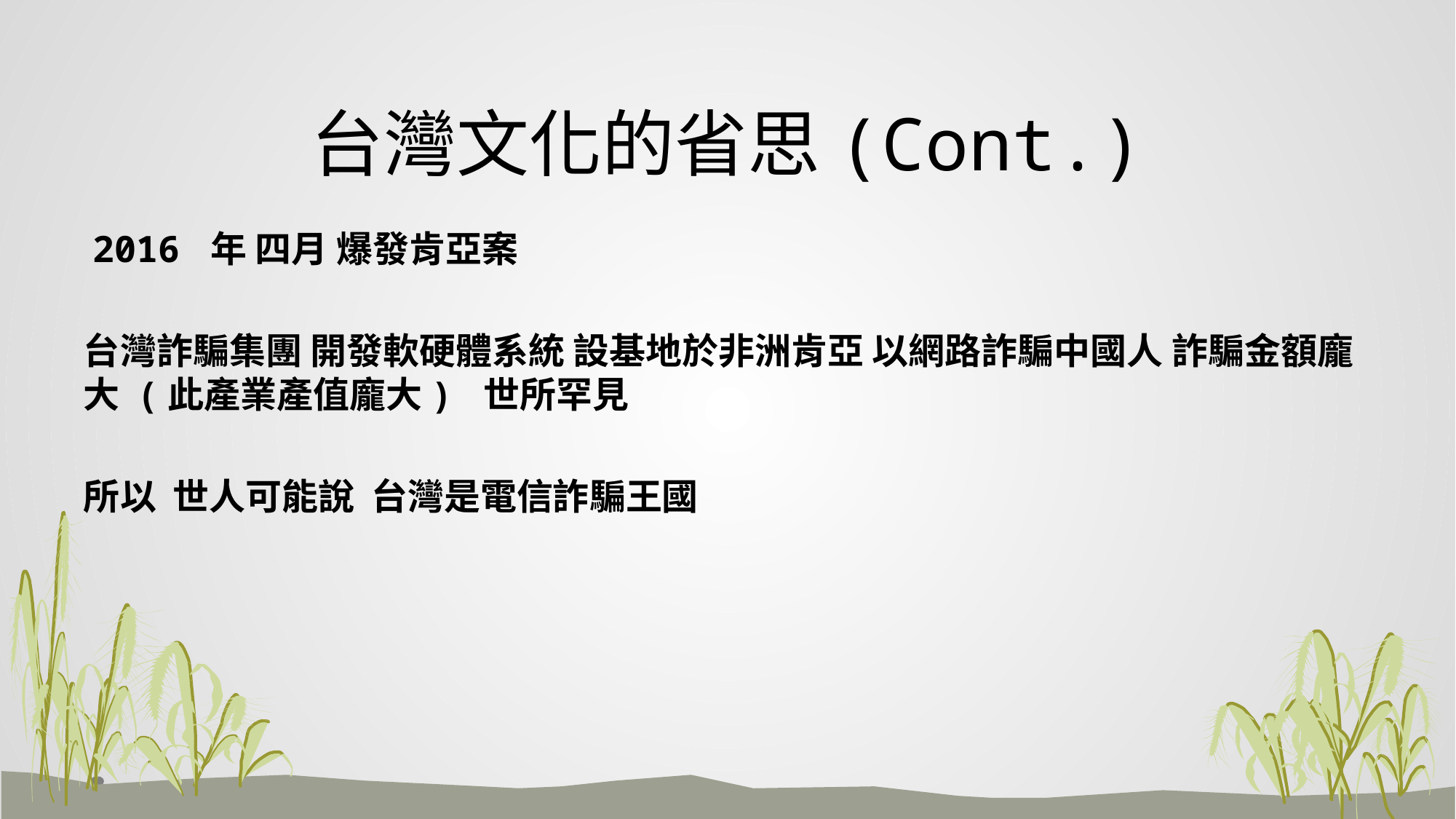

# 台灣文化的省思(Cont.)
 2016 年 四月 爆發肯亞案

台灣詐騙集團 開發軟硬體系統 設基地於非洲肯亞 以網路詐騙中國人 詐騙金額龐大 (此產業產值龐大) 世所罕見

所以  世人可能說  台灣是電信詐騙王國